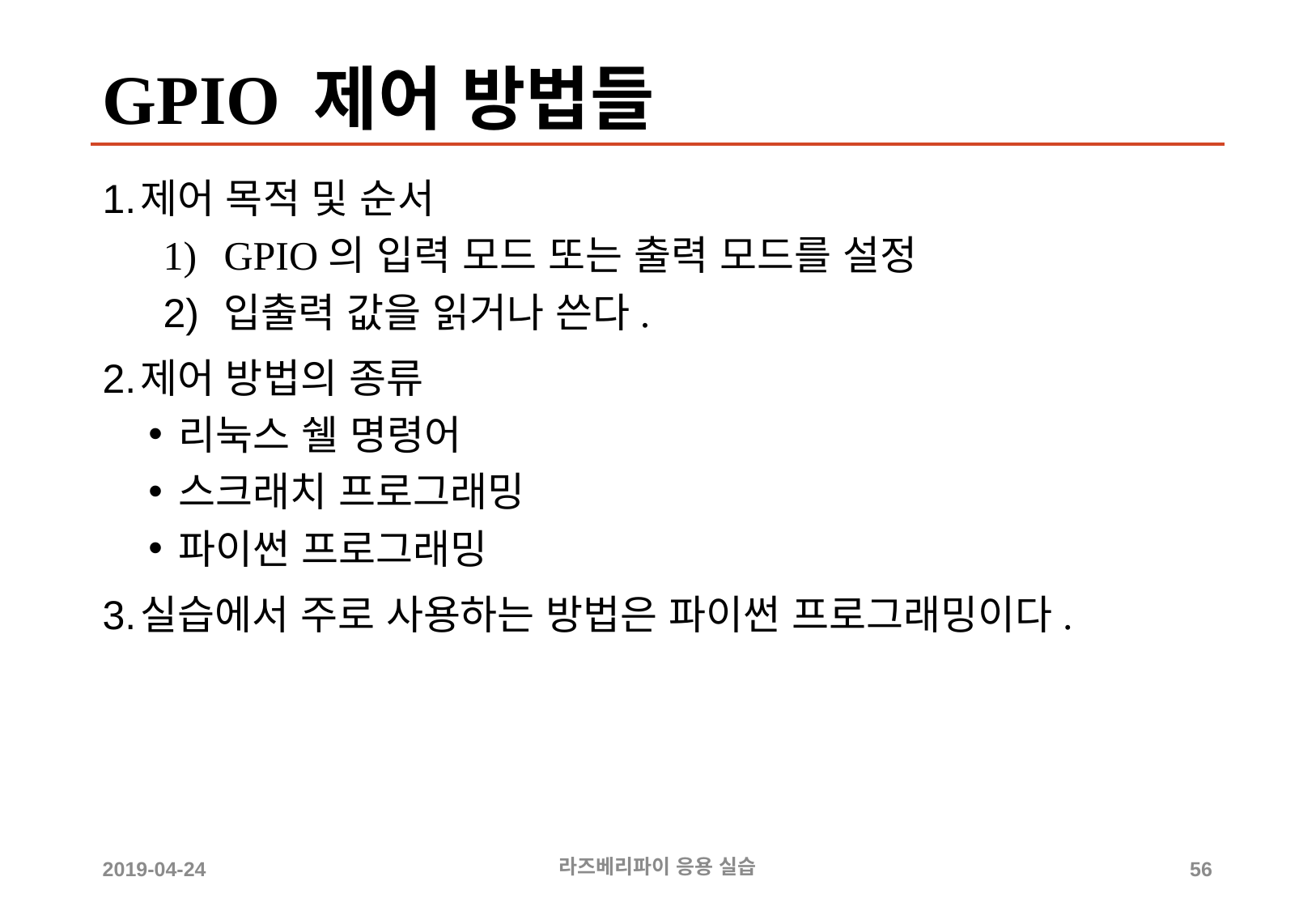

# GPIO 제어 방법들
제어 목적 및 순서
GPIO의 입력 모드 또는 출력 모드를 설정
입출력 값을 읽거나 쓴다.
제어 방법의 종류
리눅스 쉘 명령어
스크래치 프로그래밍
파이썬 프로그래밍
실습에서 주로 사용하는 방법은 파이썬 프로그래밍이다.
2019-04-24
라즈베리파이 응용 실습
56